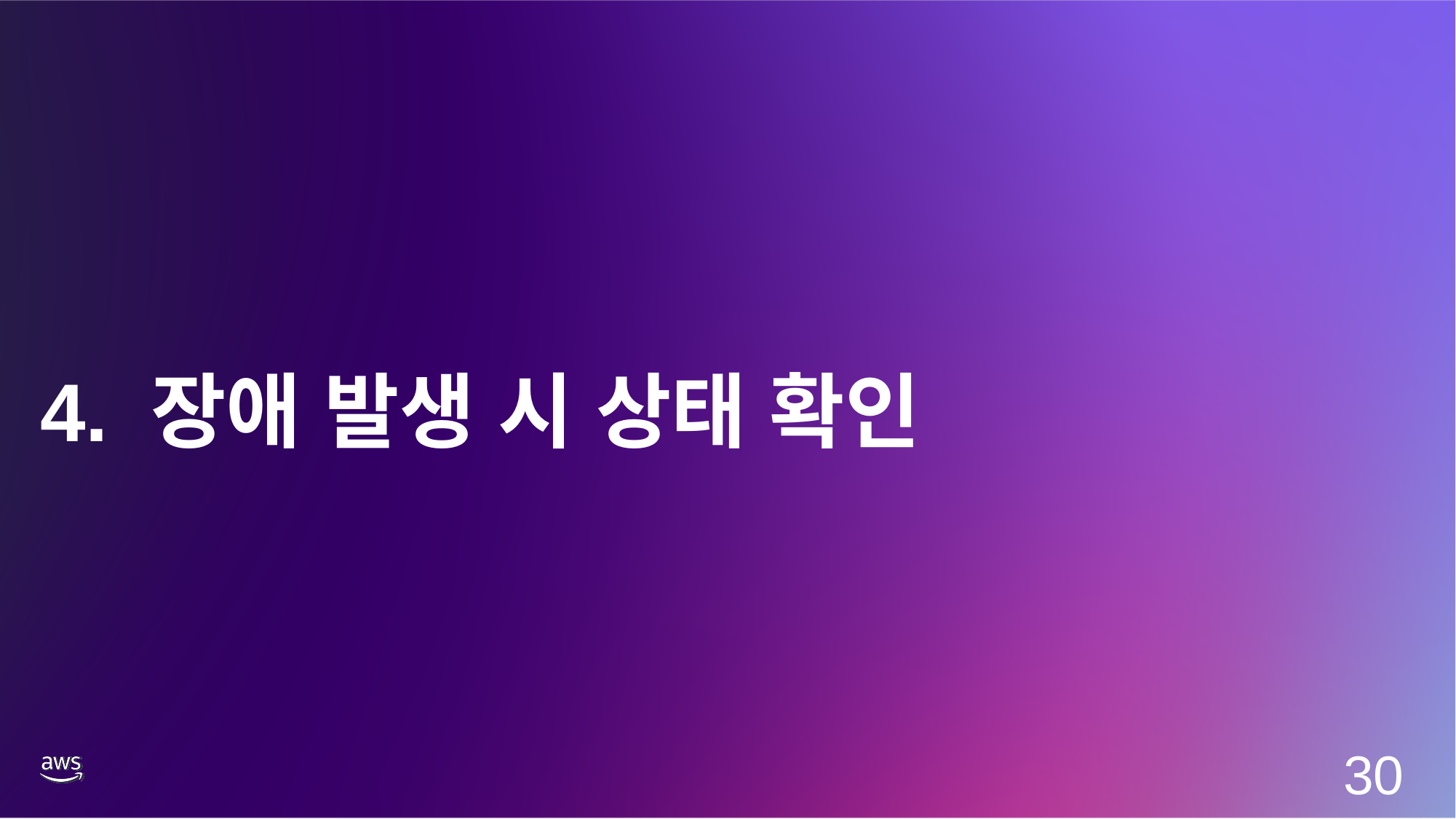

# 4. 장애 발생 시 상태 확인
30